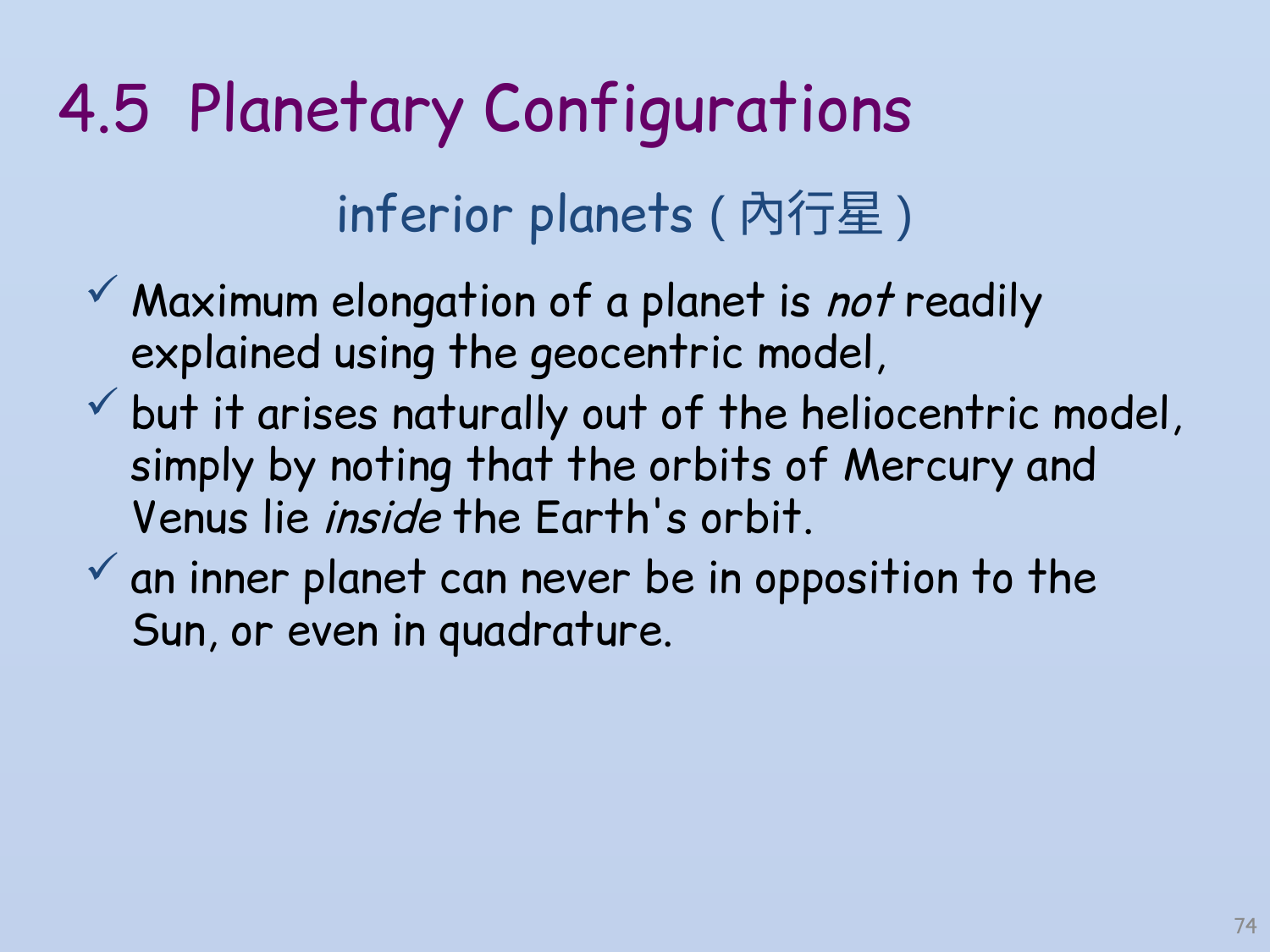

4.5  Planetary Configurations
inferior planets (內行星)
Maximum elongation of a planet is not readily explained using the geocentric model,
but it arises naturally out of the heliocentric model, simply by noting that the orbits of Mercury and Venus lie inside the Earth's orbit.
an inner planet can never be in opposition to the Sun, or even in quadrature.

74